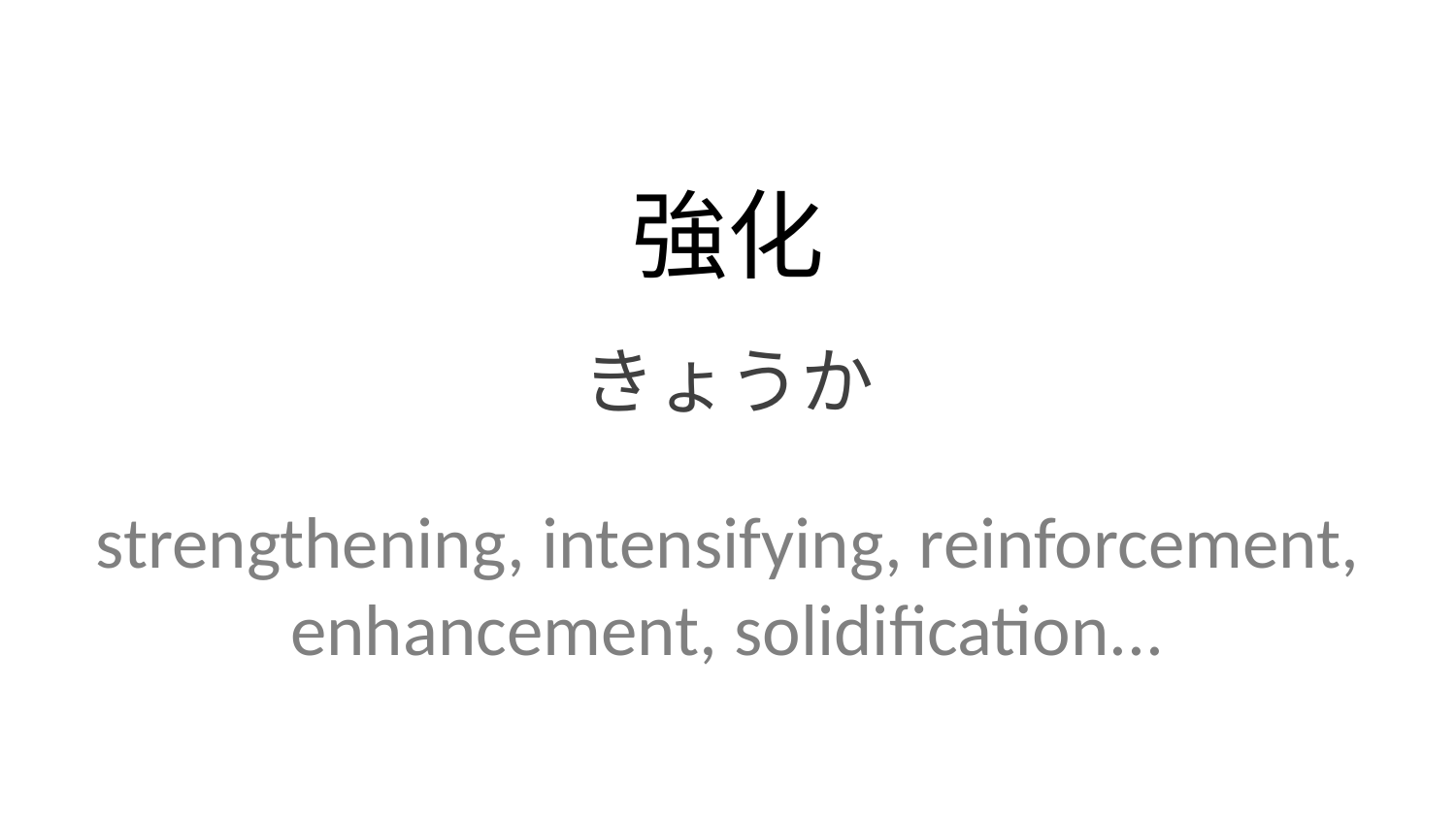

強化

きょうか
strengthening, intensifying, reinforcement, enhancement, solidification...